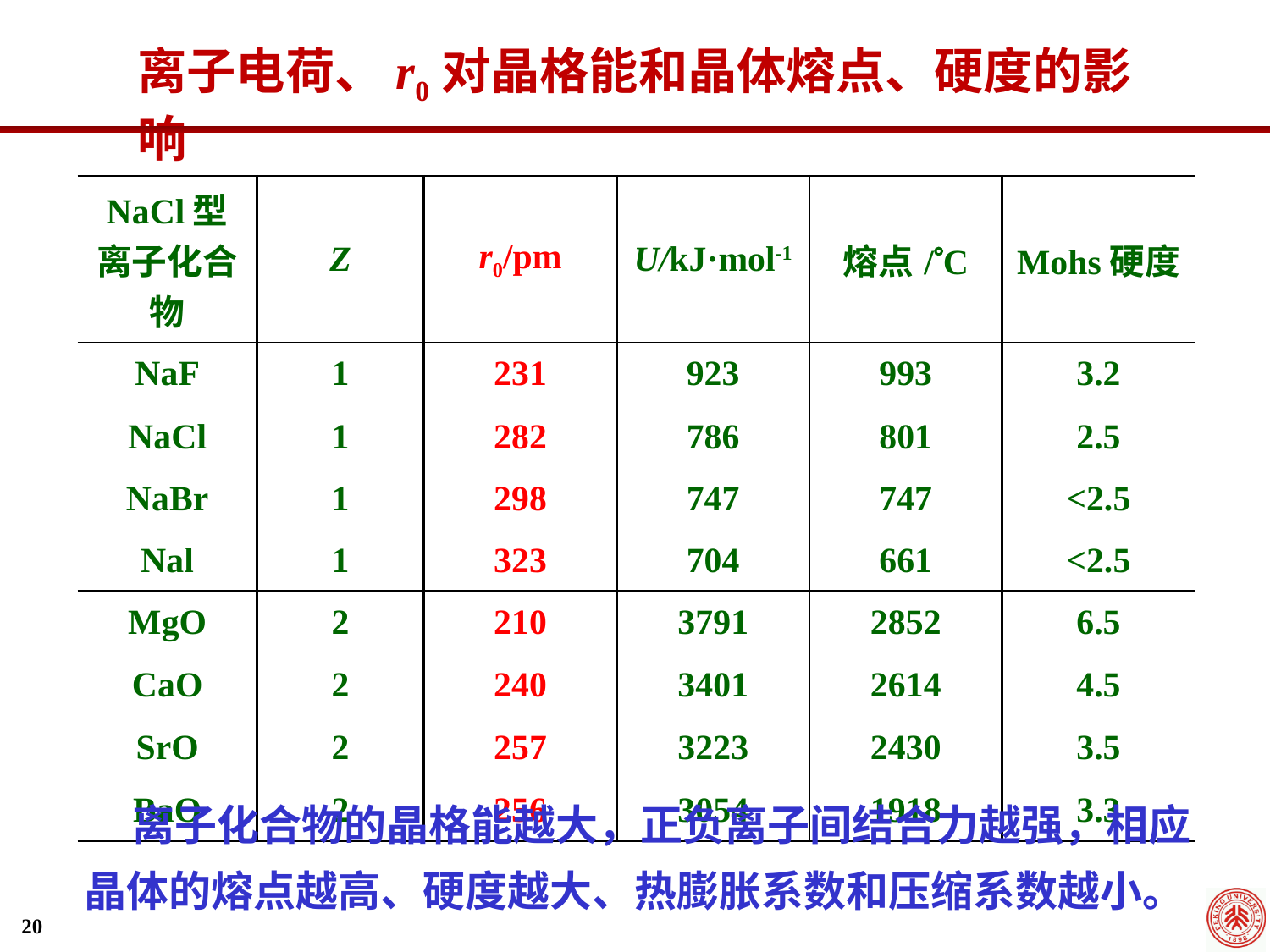

离子电荷、r0对晶格能和晶体熔点、硬度的影响

| NaCl型离子化合物 | Z | r0/pm | U/kJ·mol-1 | 熔点/°C | Mohs硬度 |
| --- | --- | --- | --- | --- | --- |
| NaF | 1 | 231 | 923 | 993 | 3.2 |
| NaCl | 1 | 282 | 786 | 801 | 2.5 |
| NaBr | 1 | 298 | 747 | 747 | <2.5 |
| Nal | 1 | 323 | 704 | 661 | <2.5 |
| MgO | 2 | 210 | 3791 | 2852 | 6.5 |
| CaO | 2 | 240 | 3401 | 2614 | 4.5 |
| SrO | 2 | 257 | 3223 | 2430 | 3.5 |
| BaO | 2 | 256 | 3054 | 1918 | 3.3 |
    离子化合物的晶格能越大，正负离子间结合力越强，相应晶体的熔点越高、硬度越大、热膨胀系数和压缩系数越小。
20